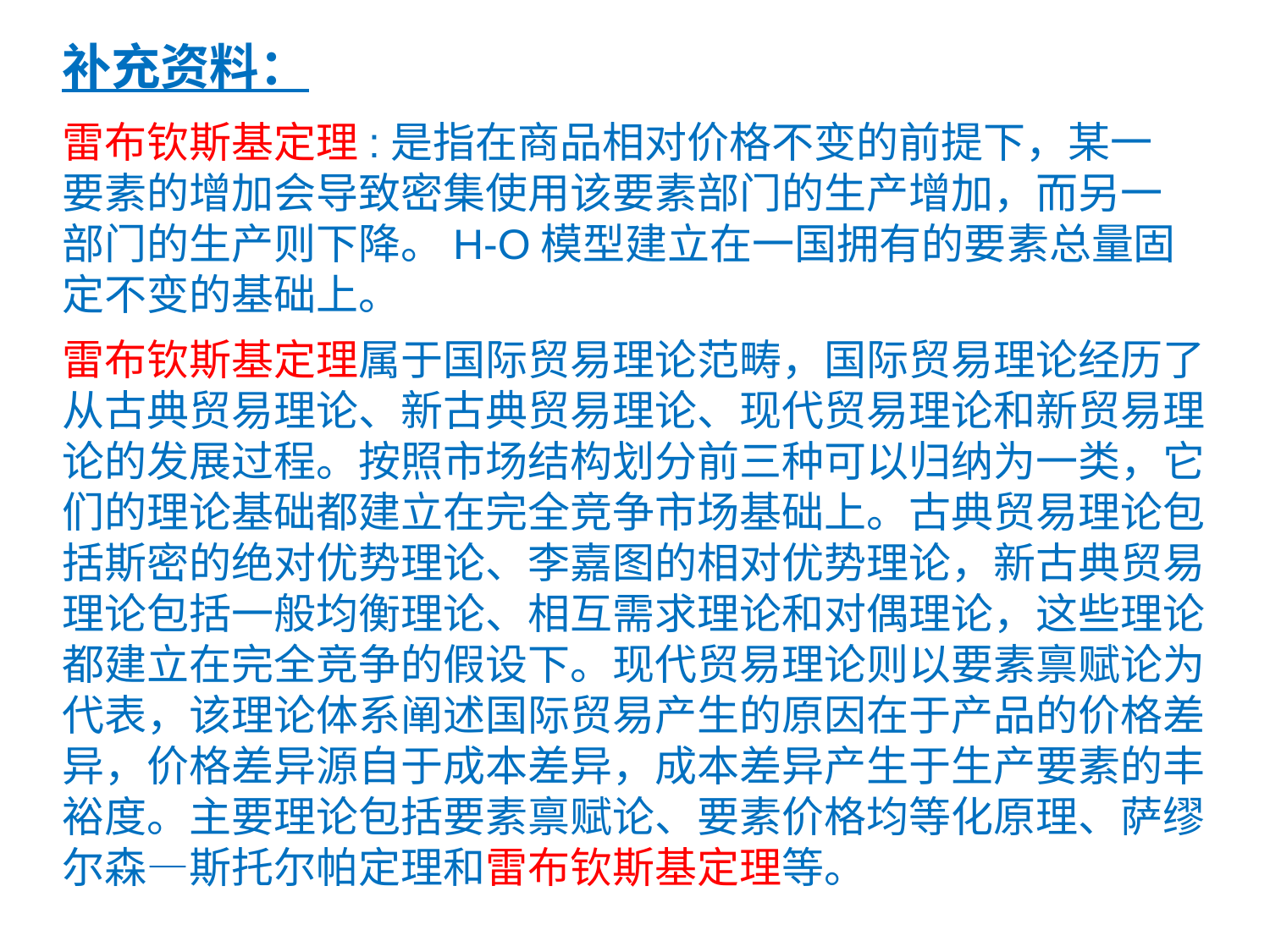

补充资料：
雷布钦斯基定理:是指在商品相对价格不变的前提下，某一要素的增加会导致密集使用该要素部门的生产增加，而另一部门的生产则下降。H-O模型建立在一国拥有的要素总量固定不变的基础上。
雷布钦斯基定理属于国际贸易理论范畴，国际贸易理论经历了从古典贸易理论、新古典贸易理论、现代贸易理论和新贸易理论的发展过程。按照市场结构划分前三种可以归纳为一类，它们的理论基础都建立在完全竞争市场基础上。古典贸易理论包括斯密的绝对优势理论、李嘉图的相对优势理论，新古典贸易理论包括一般均衡理论、相互需求理论和对偶理论，这些理论都建立在完全竞争的假设下。现代贸易理论则以要素禀赋论为代表，该理论体系阐述国际贸易产生的原因在于产品的价格差异，价格差异源自于成本差异，成本差异产生于生产要素的丰裕度。主要理论包括要素禀赋论、要素价格均等化原理、萨缪尔森—斯托尔帕定理和雷布钦斯基定理等。